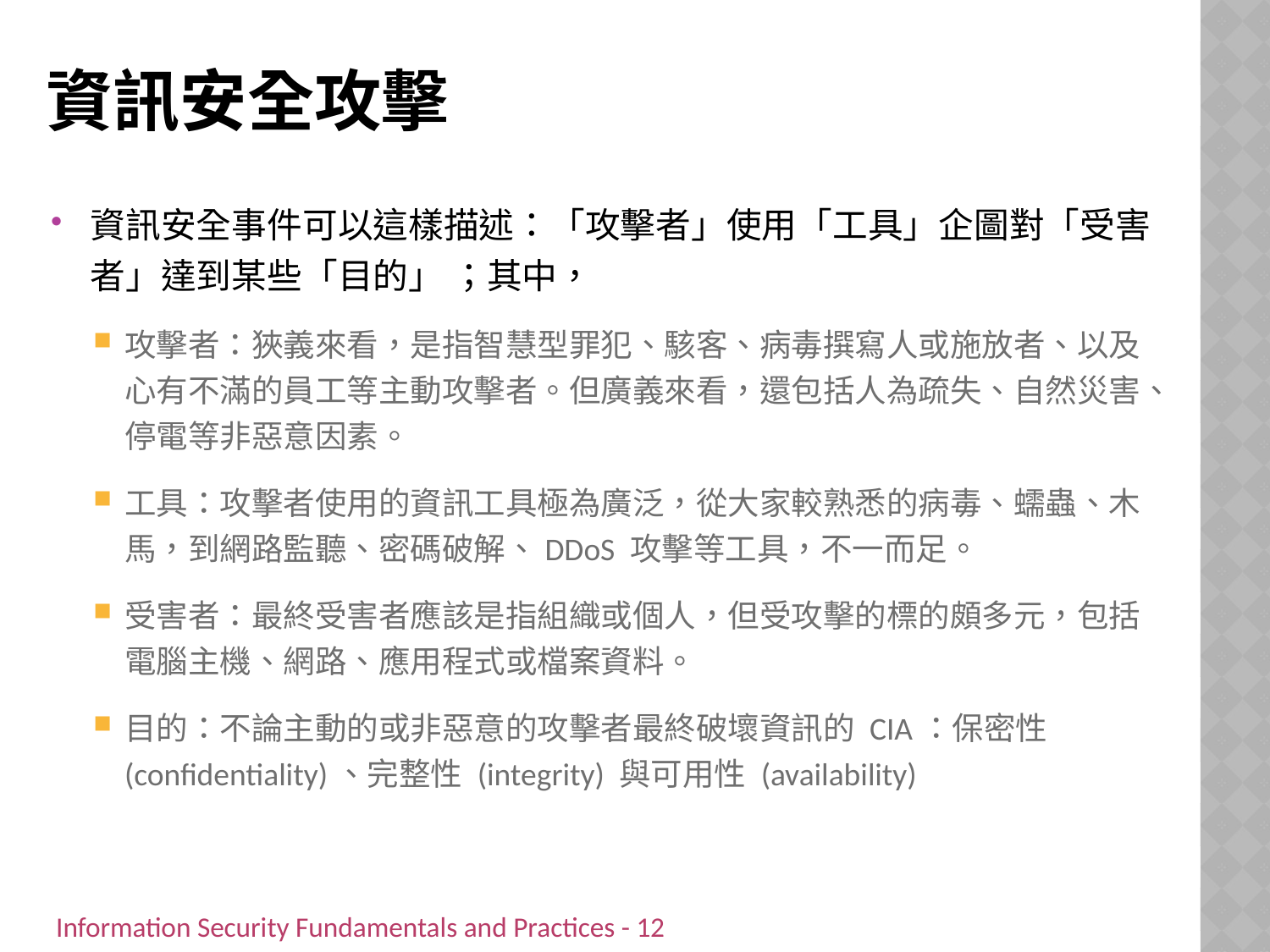

# 資訊安全攻擊
資訊安全事件可以這樣描述：「攻擊者」使用「工具」企圖對「受害者」達到某些「目的」 ；其中，
攻擊者：狹義來看，是指智慧型罪犯、駭客、病毒撰寫人或施放者、以及心有不滿的員工等主動攻擊者。但廣義來看，還包括人為疏失、自然災害、停電等非惡意因素。
工具：攻擊者使用的資訊工具極為廣泛，從大家較熟悉的病毒、蠕蟲、木馬，到網路監聽、密碼破解、DDoS 攻擊等工具，不一而足。
受害者：最終受害者應該是指組織或個人，但受攻擊的標的頗多元，包括電腦主機、網路、應用程式或檔案資料。
目的：不論主動的或非惡意的攻擊者最終破壞資訊的 CIA：保密性 (confidentiality)、完整性 (integrity) 與可用性 (availability)